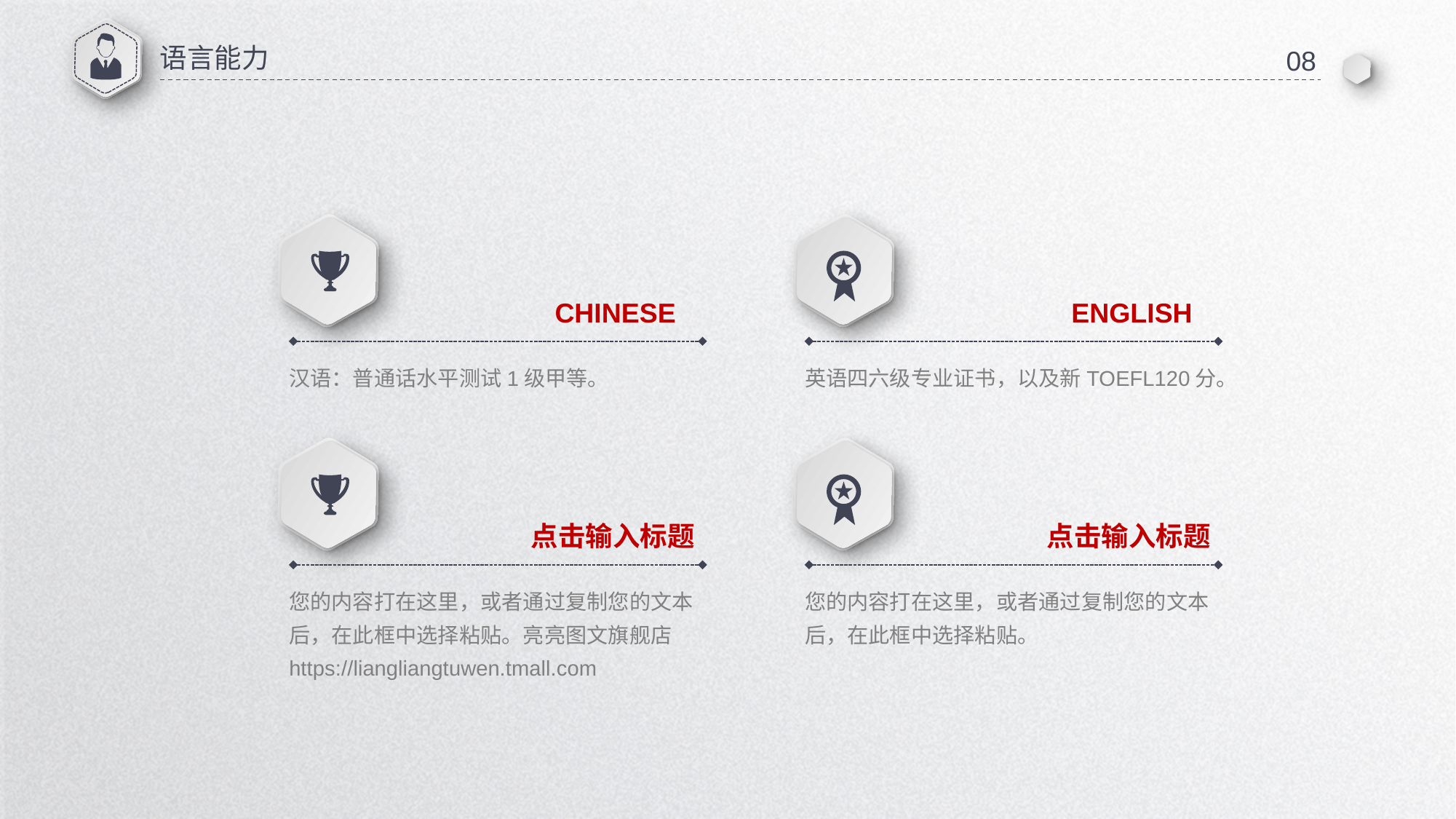

语言能力
08

CHINESE
ENGLISH
汉语：普通话水平测试1级甲等。
英语四六级专业证书，以及新TOEFL120分。

点击输入标题
点击输入标题
您的内容打在这里，或者通过复制您的文本后，在此框中选择粘贴。亮亮图文旗舰店https://liangliangtuwen.tmall.com
您的内容打在这里，或者通过复制您的文本后，在此框中选择粘贴。
延时符